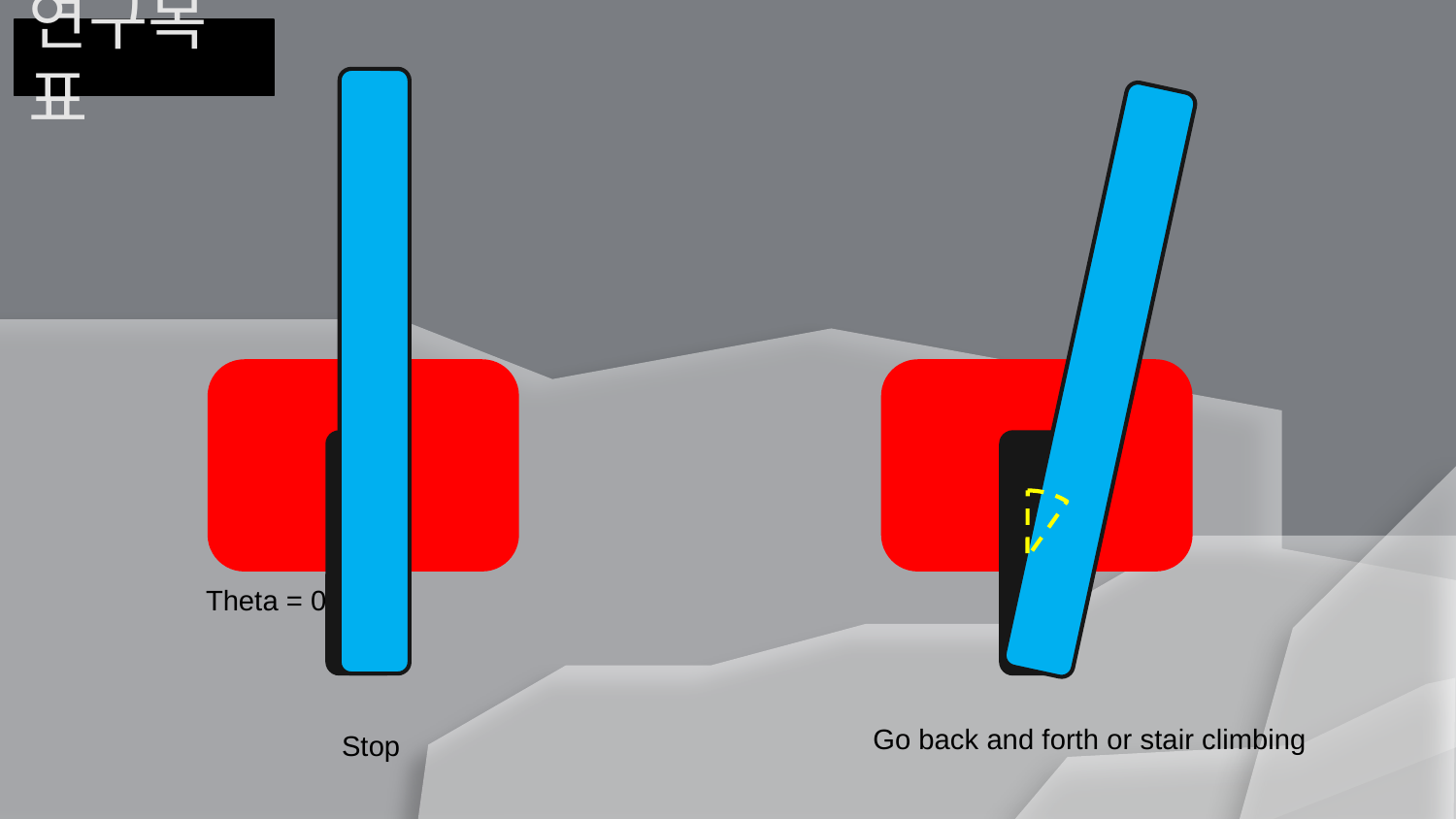

# 연구목표

Theta = 0
Go back and forth or stair climbing
Stop